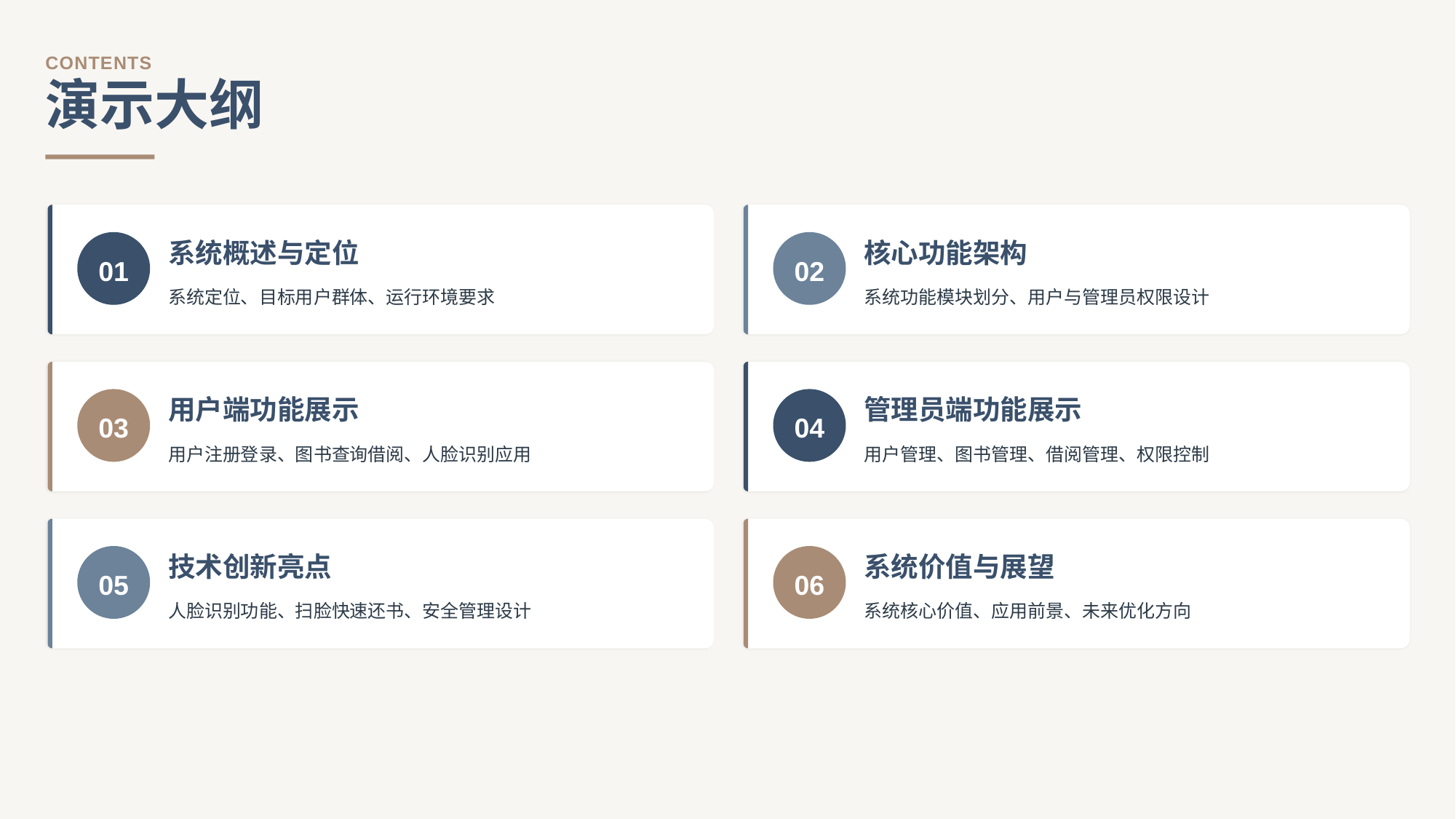

CONTENTS
演示大纲

01

系统概述与定位
02

核心功能架构
系统定位、目标用户群体、运行环境要求
系统功能模块划分、用户与管理员权限设计

03

用户端功能展示
04

管理员端功能展示
用户注册登录、图书查询借阅、人脸识别应用
用户管理、图书管理、借阅管理、权限控制

05

技术创新亮点
06

系统价值与展望
人脸识别功能、扫脸快速还书、安全管理设计
系统核心价值、应用前景、未来优化方向